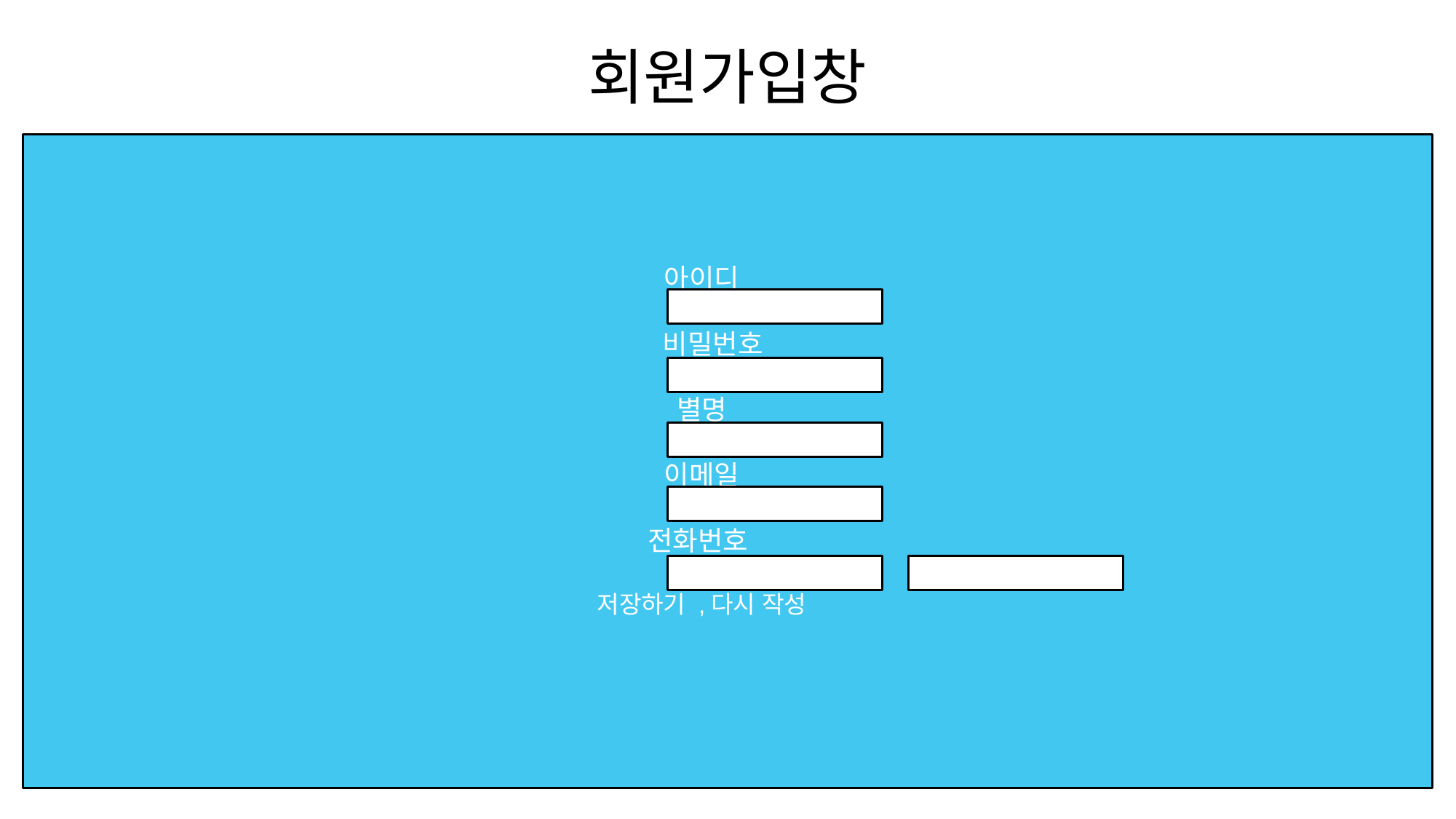

# 회원가입창

아이디

  비밀번호

별명

이메일

전화번호
                    ----------------
저장하기 ,다시 작성